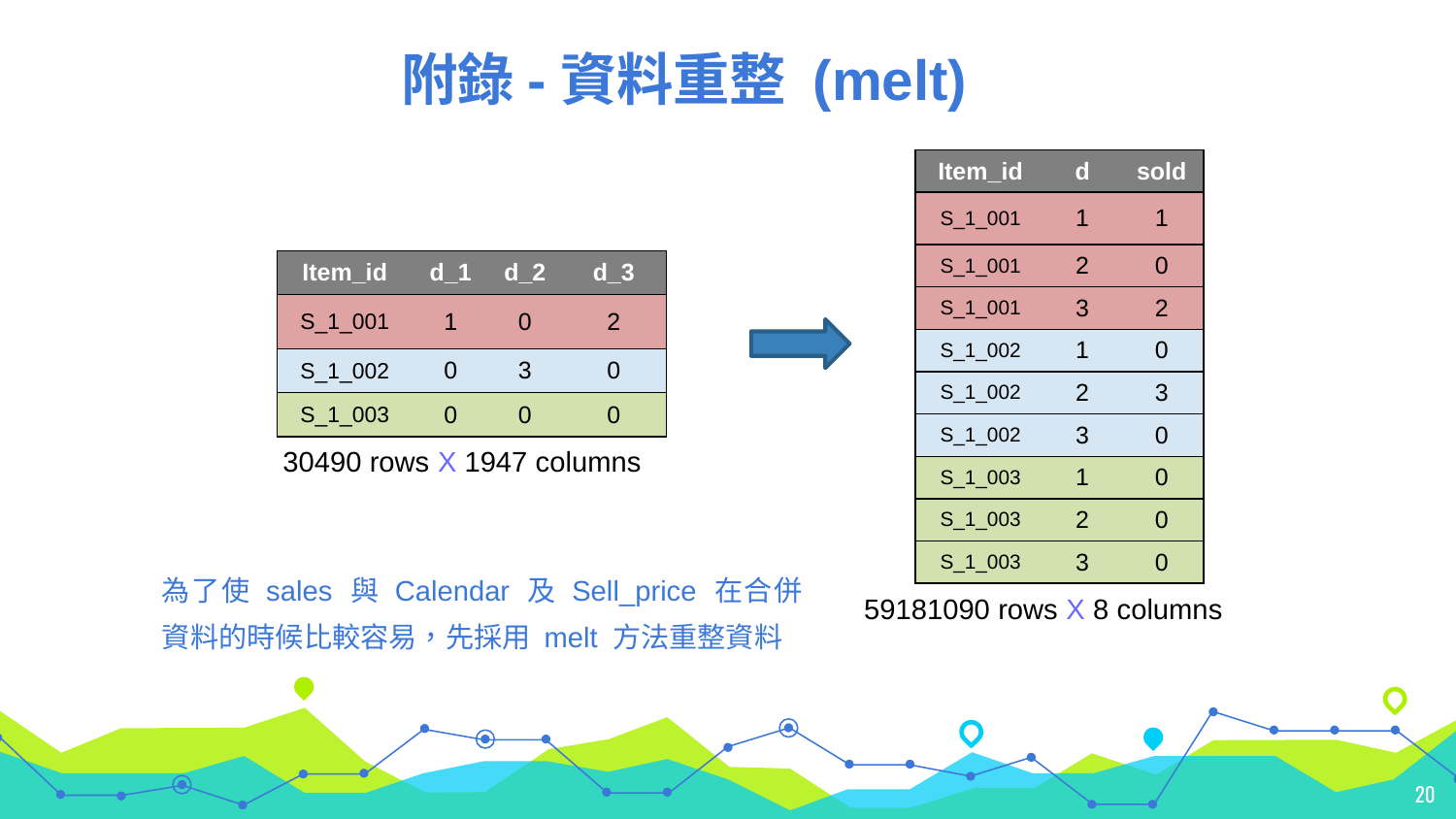

# 附錄-資料重整 (melt)
| Item\_id | d | sold |
| --- | --- | --- |
| S\_1\_001 | 1 | 1 |
| S\_1\_001 | 2 | 0 |
| S\_1\_001 | 3 | 2 |
| S\_1\_002 | 1 | 0 |
| S\_1\_002 | 2 | 3 |
| S\_1\_002 | 3 | 0 |
| S\_1\_003 | 1 | 0 |
| S\_1\_003 | 2 | 0 |
| S\_1\_003 | 3 | 0 |
| Item\_id | d\_1 | d\_2 | d\_3 |
| --- | --- | --- | --- |
| S\_1\_001 | 1 | 0 | 2 |
| S\_1\_002 | 0 | 3 | 0 |
| S\_1\_003 | 0 | 0 | 0 |

30490 rows X 1947 columns
為了使 sales 與 Calendar 及 Sell_price 在合併資料的時候比較容易，先採用 melt 方法重整資料
59181090 rows X 8 columns
20